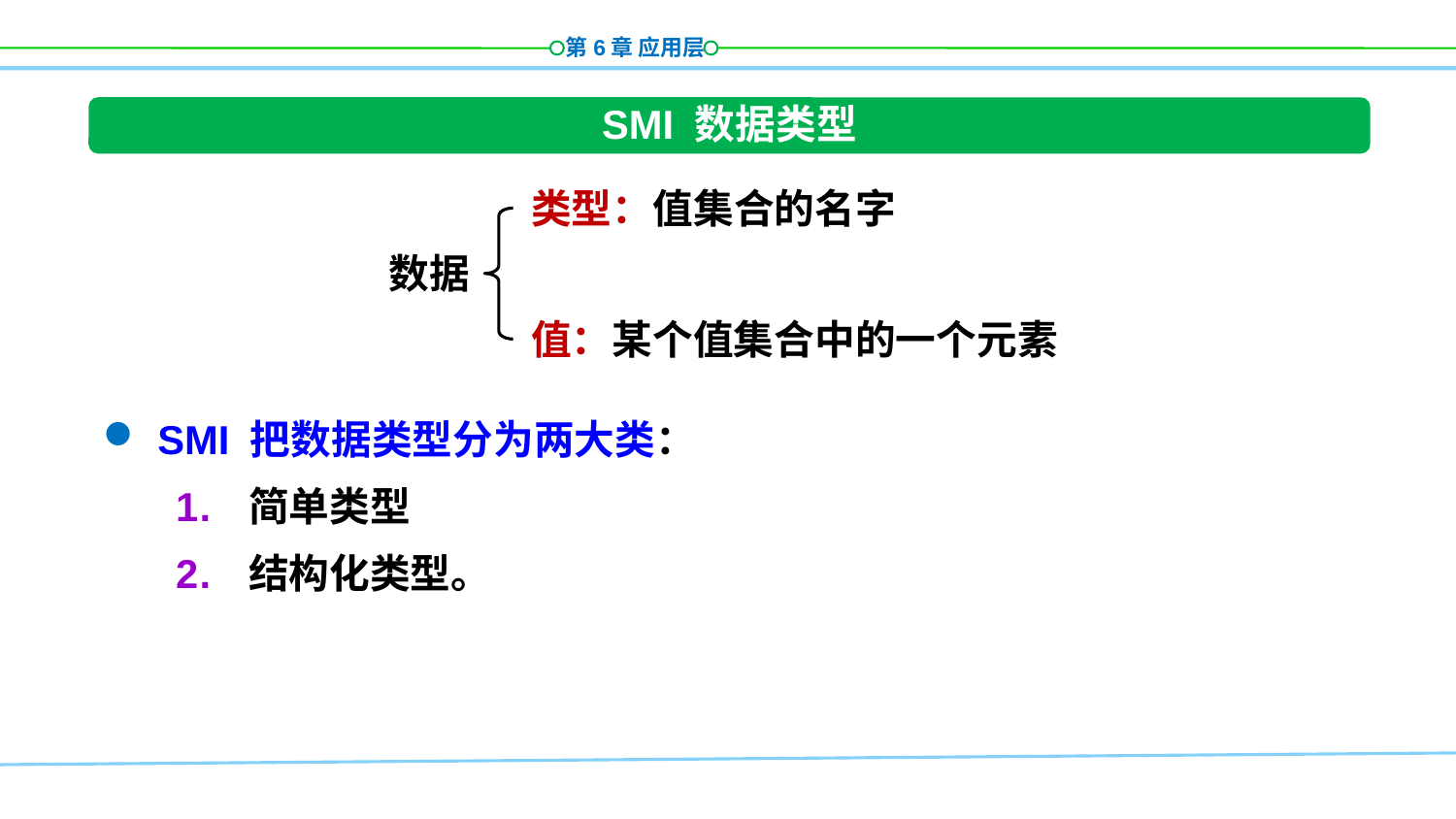

SMI 数据类型

类型：值集合的名字

数据
值：某个值集合中的一个元素
SMI 把数据类型分为两大类：
简单类型
结构化类型。